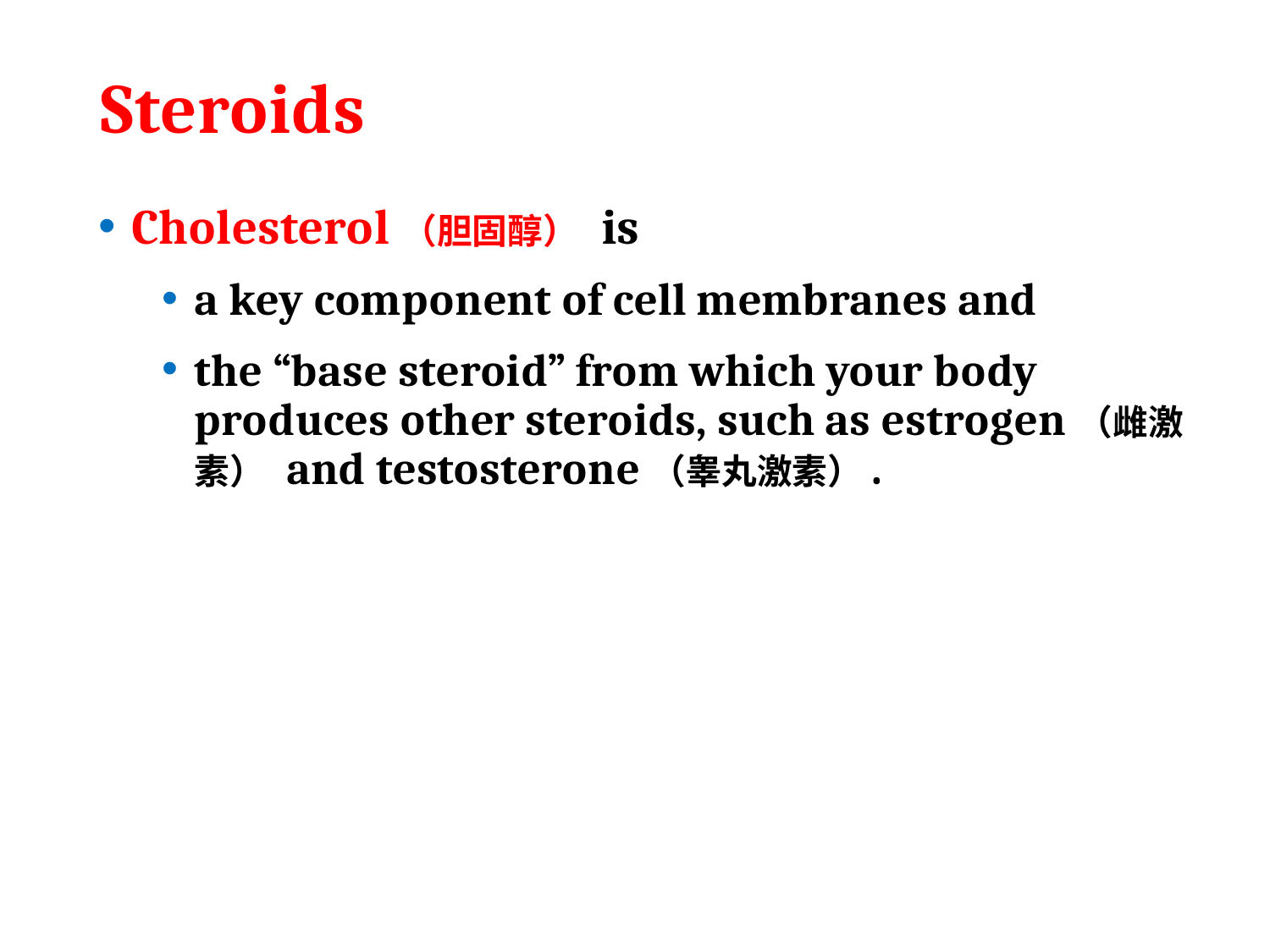

# Steroids
Cholesterol（胆固醇） is
a key component of cell membranes and
the “base steroid” from which your body produces other steroids, such as estrogen（雌激素） and testosterone（睾丸激素）.